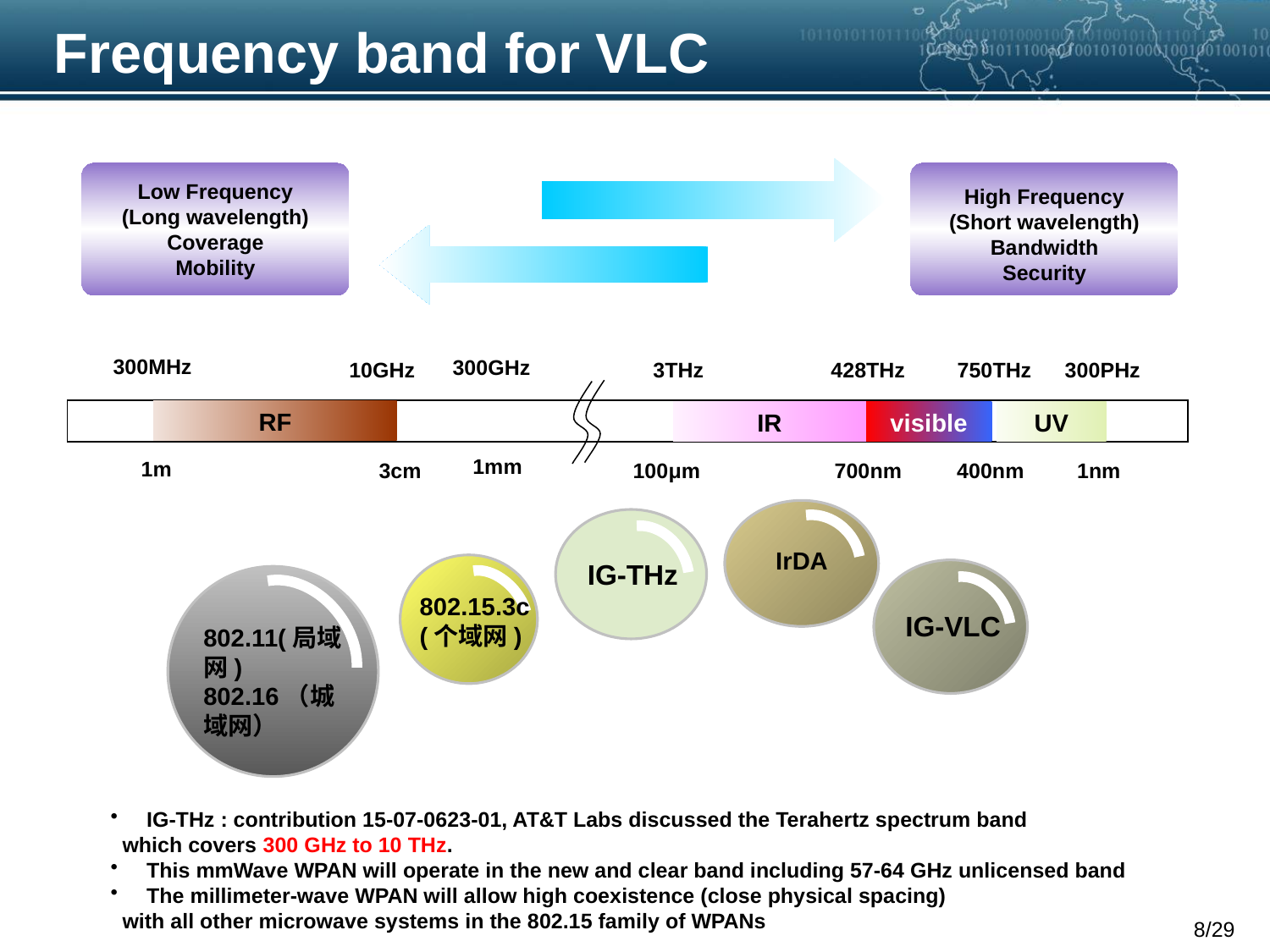

Frequency band for VLC

Low Frequency
(Long wavelength)
Coverage
Mobility
High Frequency
(Short wavelength)
Bandwidth
Security

300MHz
300GHz
10GHz
3THz
428THz
750THz
300PHz

RF
IR
visible
UV
1mm
1m
3cm
100μm
700nm
400nm
1nm

IG-THz

IrDA

802.15.3c
(个域网)

IG-VLC

802.11(局域网)
802.16（城域网）
 IG-THz : contribution 15-07-0623-01, AT&T Labs discussed the Terahertz spectrum band
  which covers 300 GHz to 10 THz.
 This mmWave WPAN will operate in the new and clear band including 57-64 GHz unlicensed band
 The millimeter-wave WPAN will allow high coexistence (close physical spacing)
  with all other microwave systems in the 802.15 family of WPANs